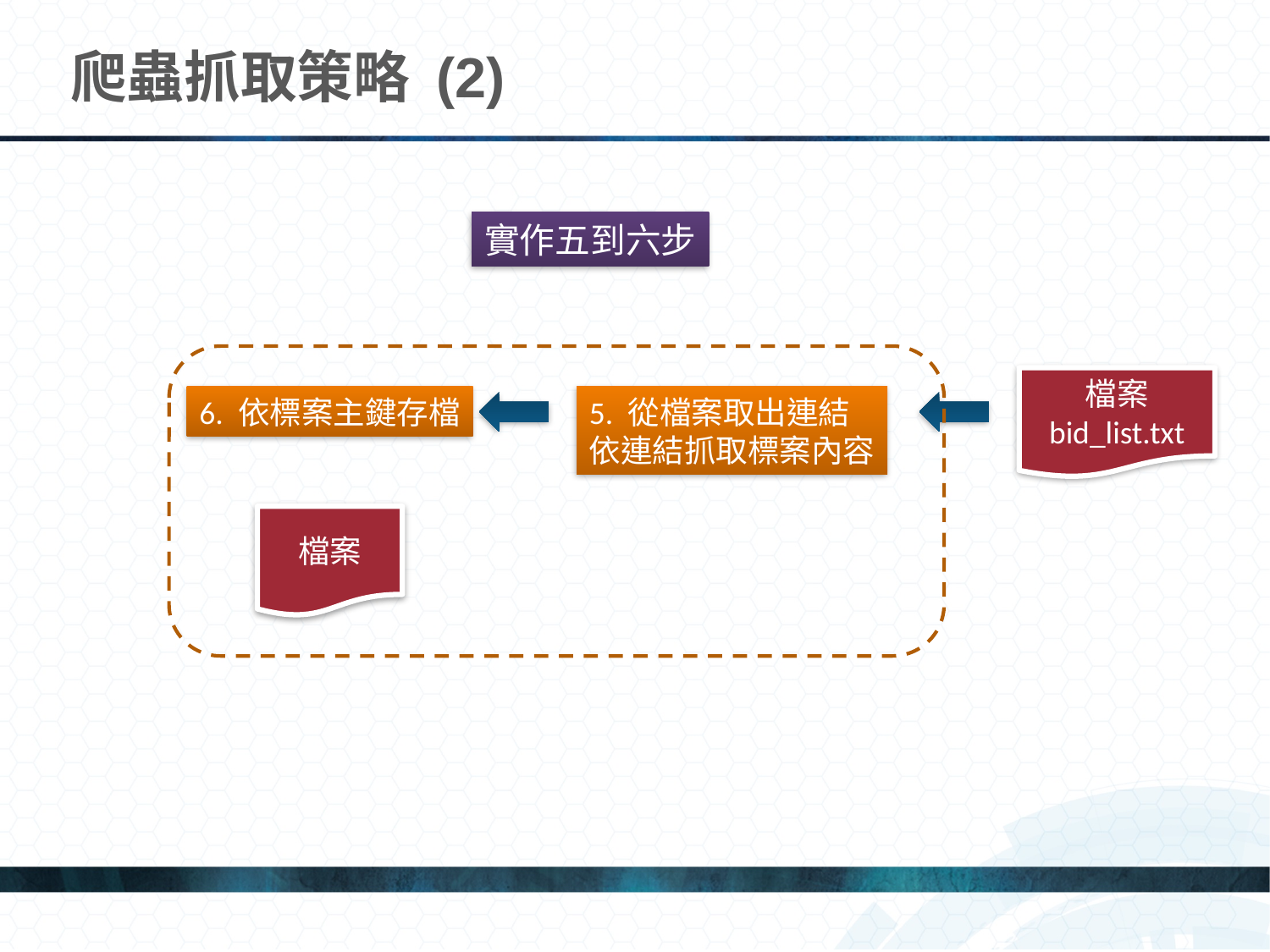

# 爬蟲抓取策略 (2)
實作五到六步

檔案
bid_list.txt
6. 依標案主鍵存檔
5. 從檔案取出連結
依連結抓取標案內容

檔案